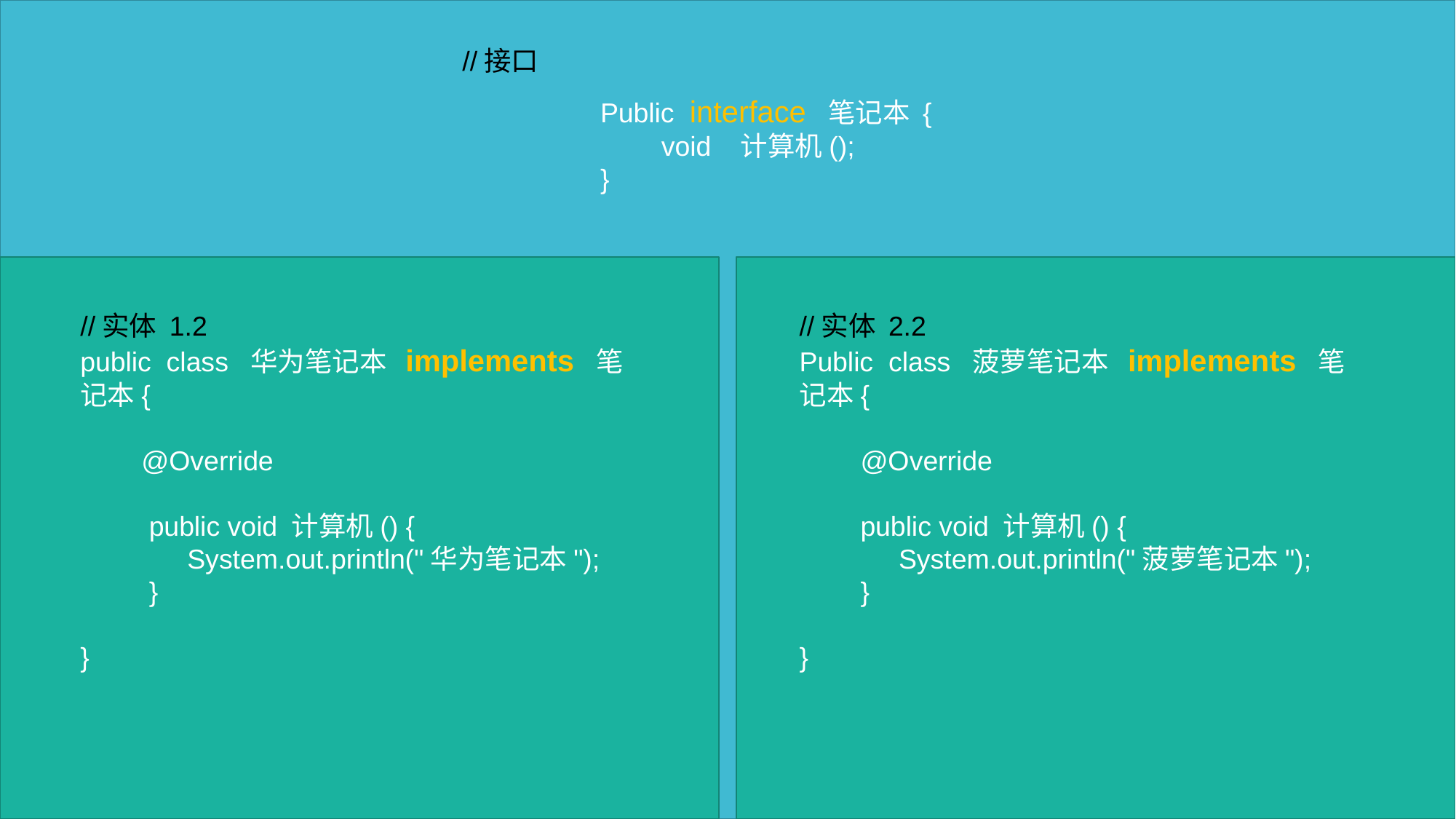

//接口
Public  interface  笔记本 {
        void   计算机();
}

//实体 1.2
public  class  华为笔记本  implements  笔记本{

        @Override

         public void 计算机() {
              System.out.println("华为笔记本");
         }

}
//实体 2.2
Public  class  菠萝笔记本  implements  笔记本{

        @Override

        public void 计算机() {
             System.out.println("菠萝笔记本");
        }

}